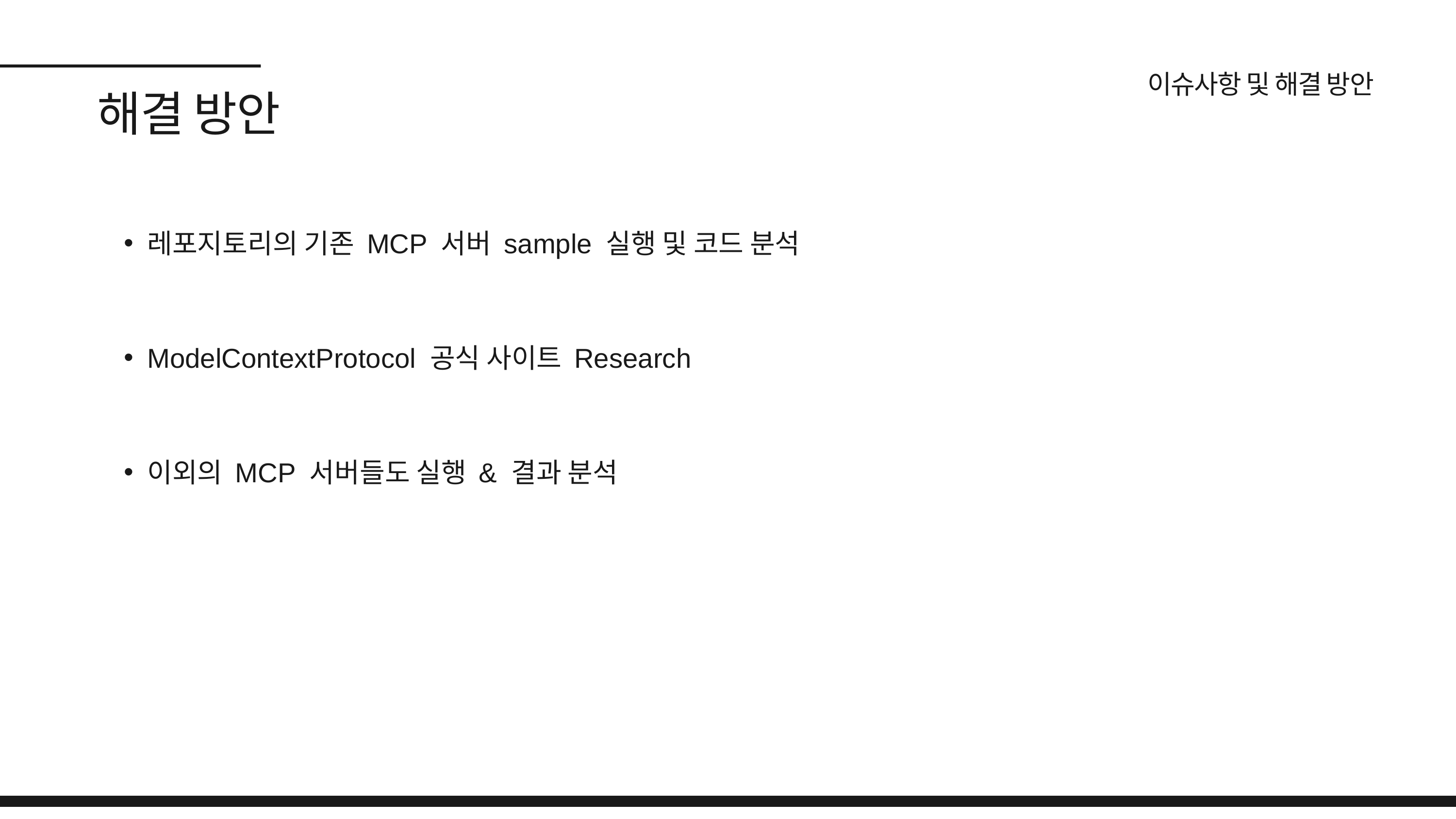

이슈사항 및 해결 방안

해결 방안
레포지토리의 기존 MCP 서버 sample 실행 및 코드 분석

ModelContextProtocol 공식 사이트 Research

이외의 MCP 서버들도 실행 & 결과 분석